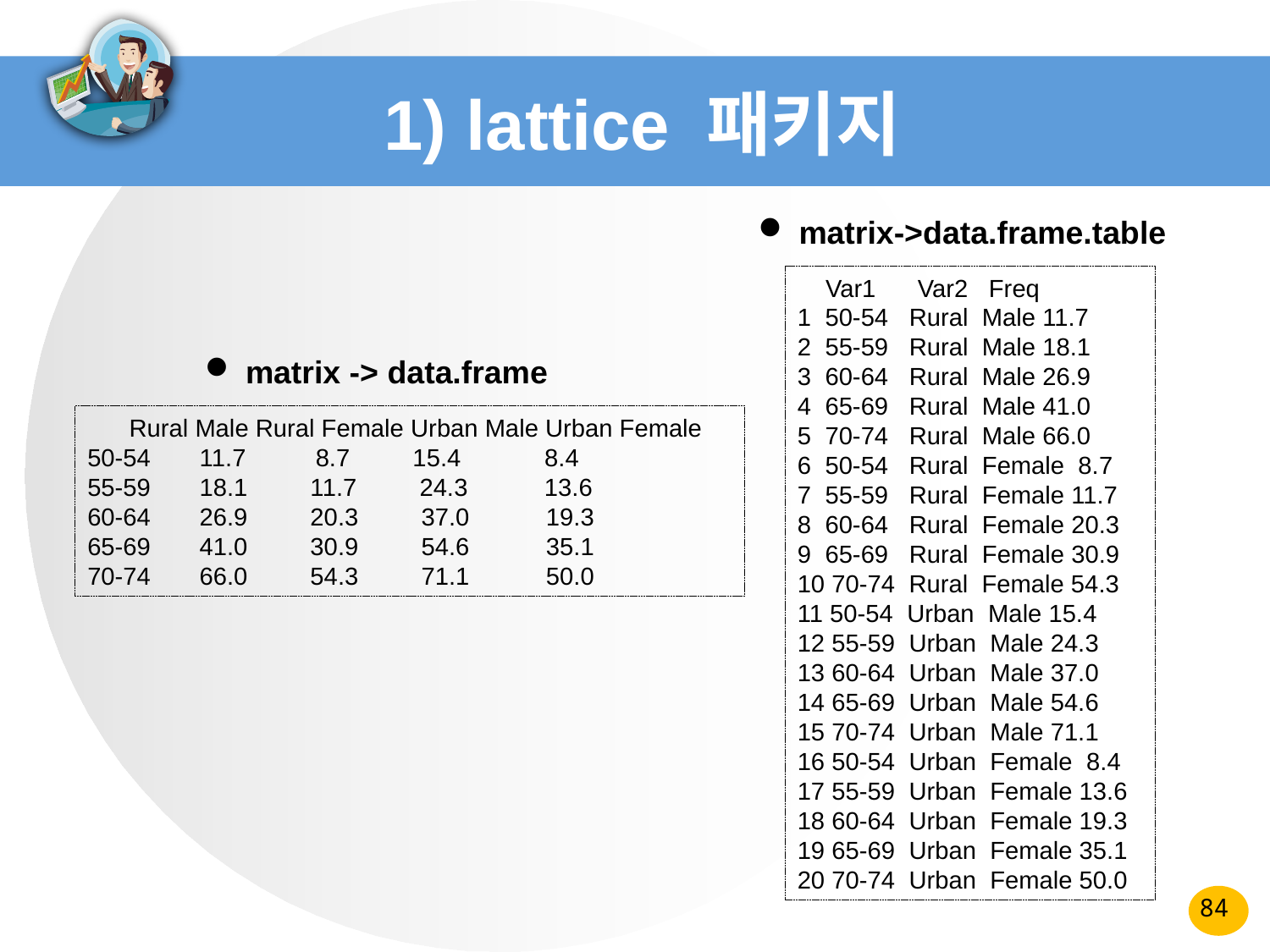

# 1) lattice 패키지
 matrix->data.frame.table
    Var1      Var2   Freq
1  50-54   Rural  Male 11.7
2  55-59   Rural  Male 18.1
3  60-64   Rural  Male 26.9
4  65-69   Rural  Male 41.0
5  70-74   Rural  Male 66.0
6  50-54   Rural  Female  8.7
7  55-59   Rural  Female 11.7
8  60-64   Rural  Female 20.3
9  65-69   Rural  Female 30.9
10 70-74  Rural  Female 54.3
11 50-54  Urban  Male 15.4
12 55-59  Urban  Male 24.3
13 60-64  Urban  Male 37.0
14 65-69  Urban  Male 54.6
15 70-74  Urban  Male 71.1
16 50-54  Urban  Female  8.4
17 55-59  Urban  Female 13.6
18 60-64  Urban  Female 19.3
19 65-69  Urban  Female 35.1
20 70-74  Urban  Female 50.0
 matrix -> data.frame
      Rural Male Rural Female Urban Male Urban Female
50-54       11.7          8.7         15.4            8.4
55-59       18.1         11.7         24.3           13.6
60-64       26.9         20.3         37.0           19.3
65-69       41.0         30.9         54.6           35.1
70-74       66.0         54.3         71.1           50.0
84